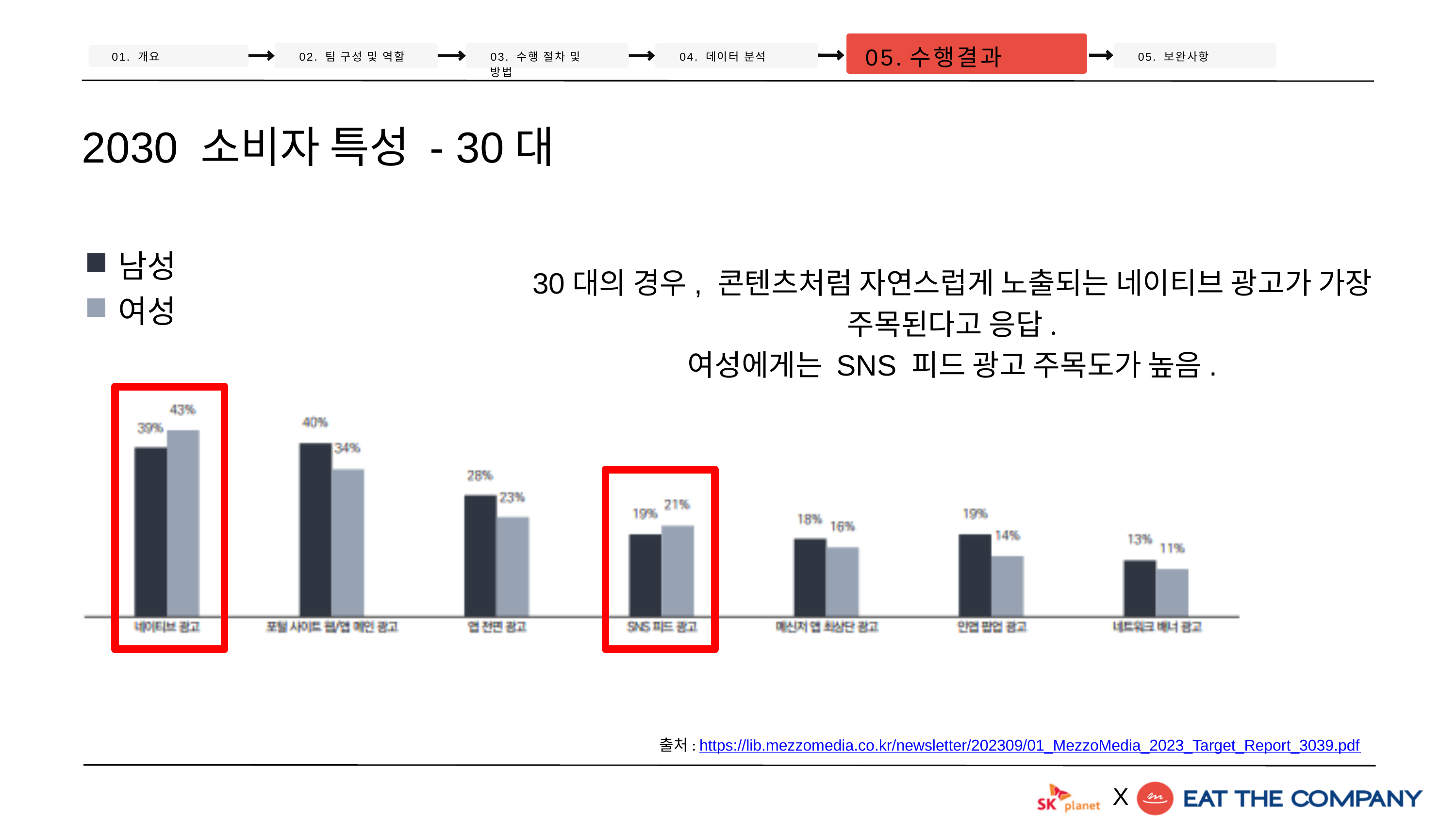

05.수행결과

01. 개요

02. 팀 구성 및 역할

03. 수행 절차 및 방법

04. 데이터 분석

05. 보완사항

2030 소비자 특성 - 30대

남성

30대의 경우, 콘텐츠처럼 자연스럽게 노출되는 네이티브 광고가 가장 주목된다고 응답.
여성에게는 SNS 피드 광고 주목도가 높음.
여성

출처: https://lib.mezzomedia.co.kr/newsletter/202309/01_MezzoMedia_2023_Target_Report_3039.pdf

X